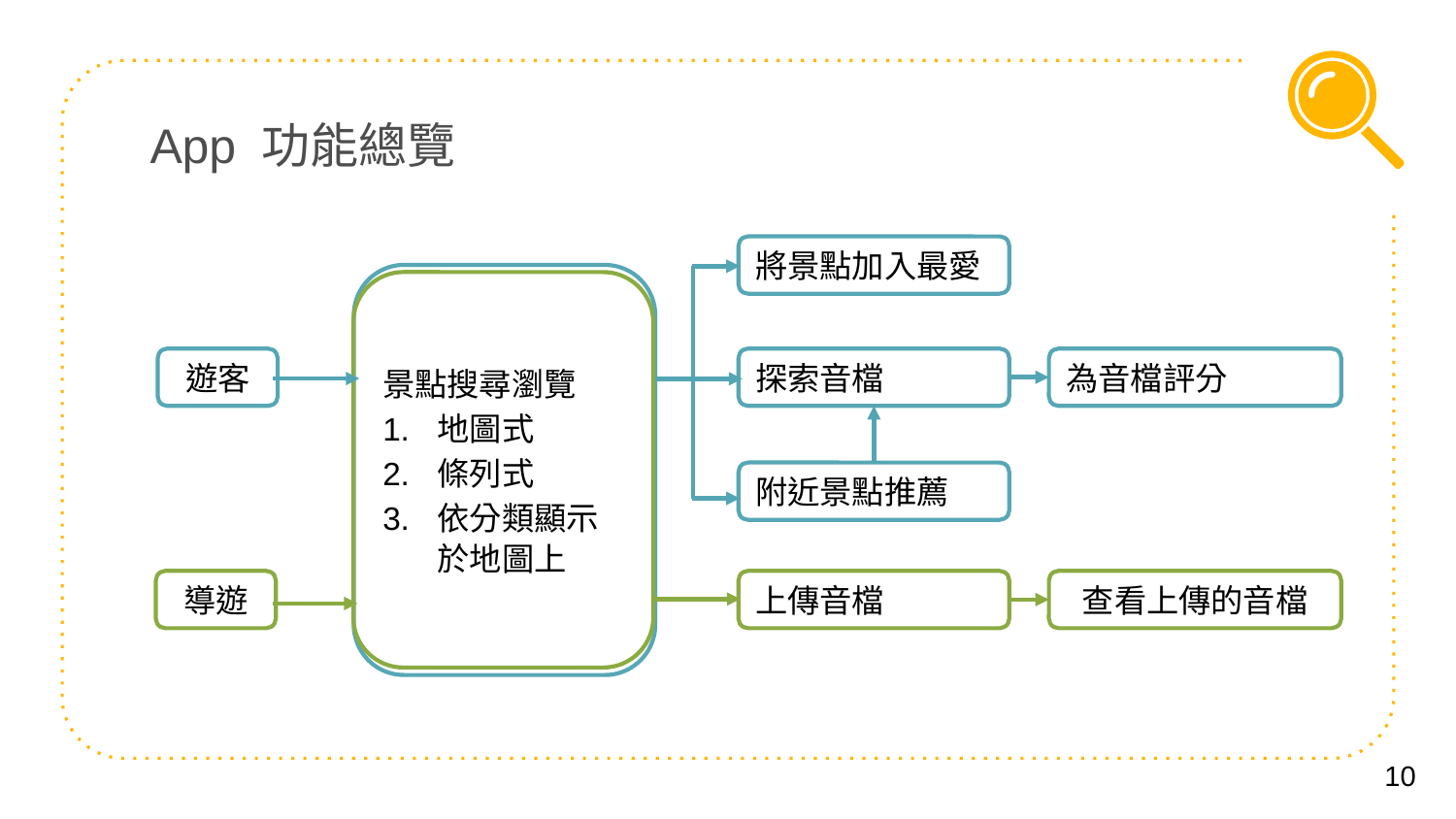

App 功能總覽
將景點加入最愛
景點搜尋瀏覽
地圖式
條列式
依分類顯示於地圖上

遊客
探索音檔
為音檔評分
附近景點推薦
導遊
上傳音檔
查看上傳的音檔
10